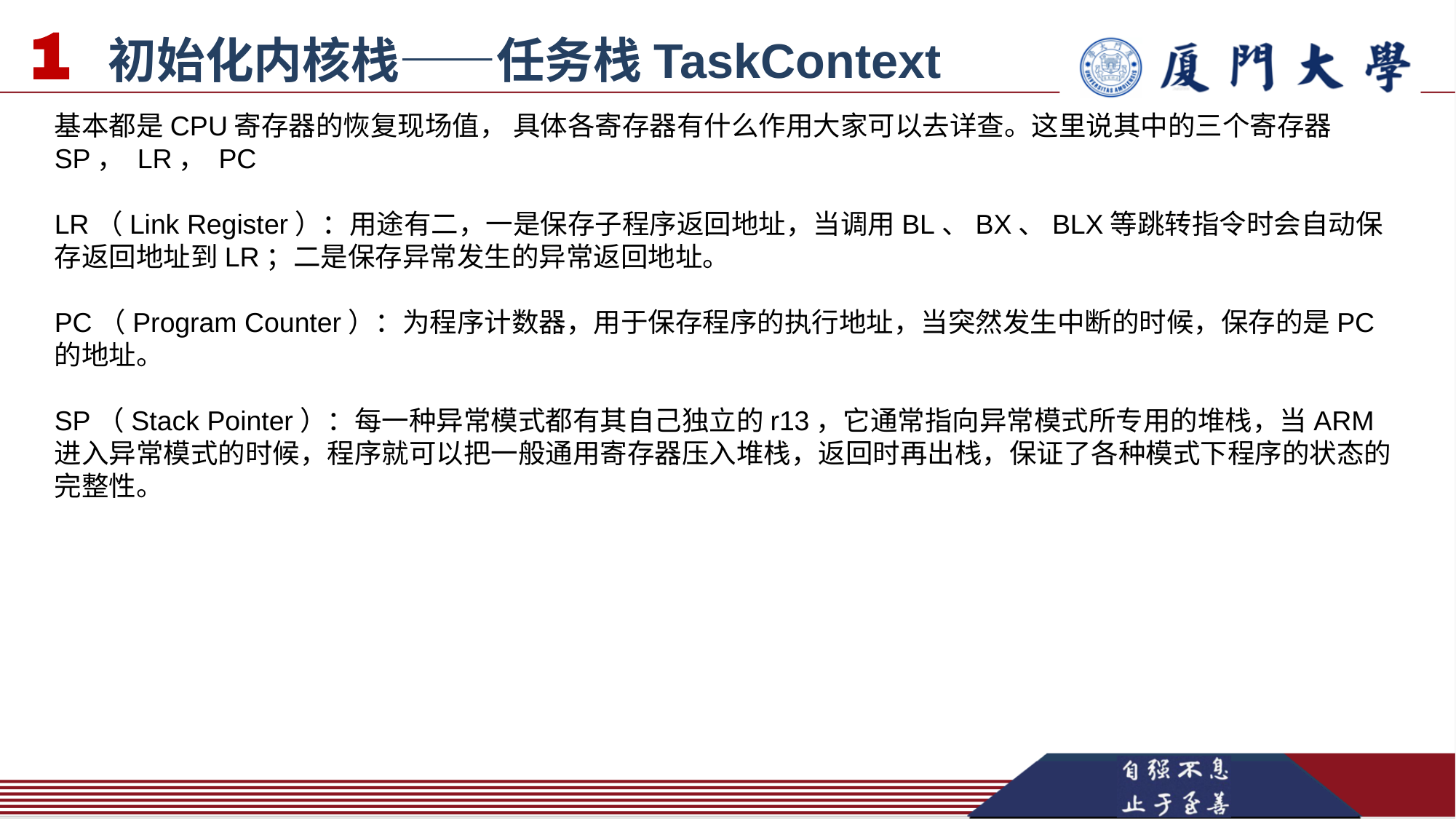

1 初始化内核栈——任务栈TaskContext
基本都是CPU寄存器的恢复现场值， 具体各寄存器有什么作用大家可以去详查。这里说其中的三个寄存器 SP， LR， PC

LR（Link Register）：用途有二，一是保存子程序返回地址，当调用BL、BX、BLX等跳转指令时会自动保存返回地址到LR；二是保存异常发生的异常返回地址。

PC（Program Counter）：为程序计数器，用于保存程序的执行地址，当突然发生中断的时候，保存的是PC的地址。

SP（Stack Pointer）：每一种异常模式都有其自己独立的r13，它通常指向异常模式所专用的堆栈，当ARM进入异常模式的时候，程序就可以把一般通用寄存器压入堆栈，返回时再出栈，保证了各种模式下程序的状态的完整性。